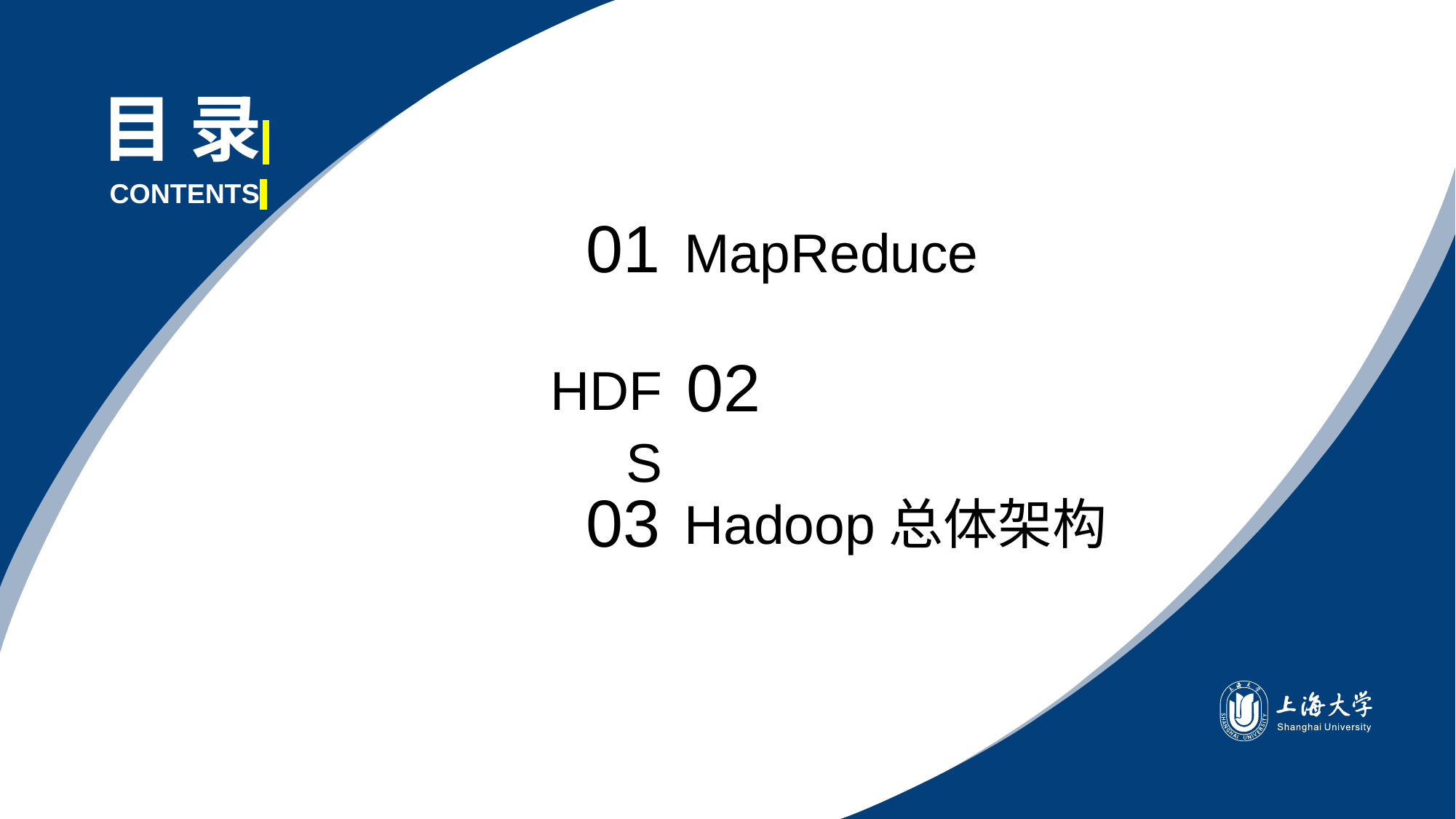

目 录
CONTENTS

01
MapReduce
02
HDFS
03
Hadoop总体架构